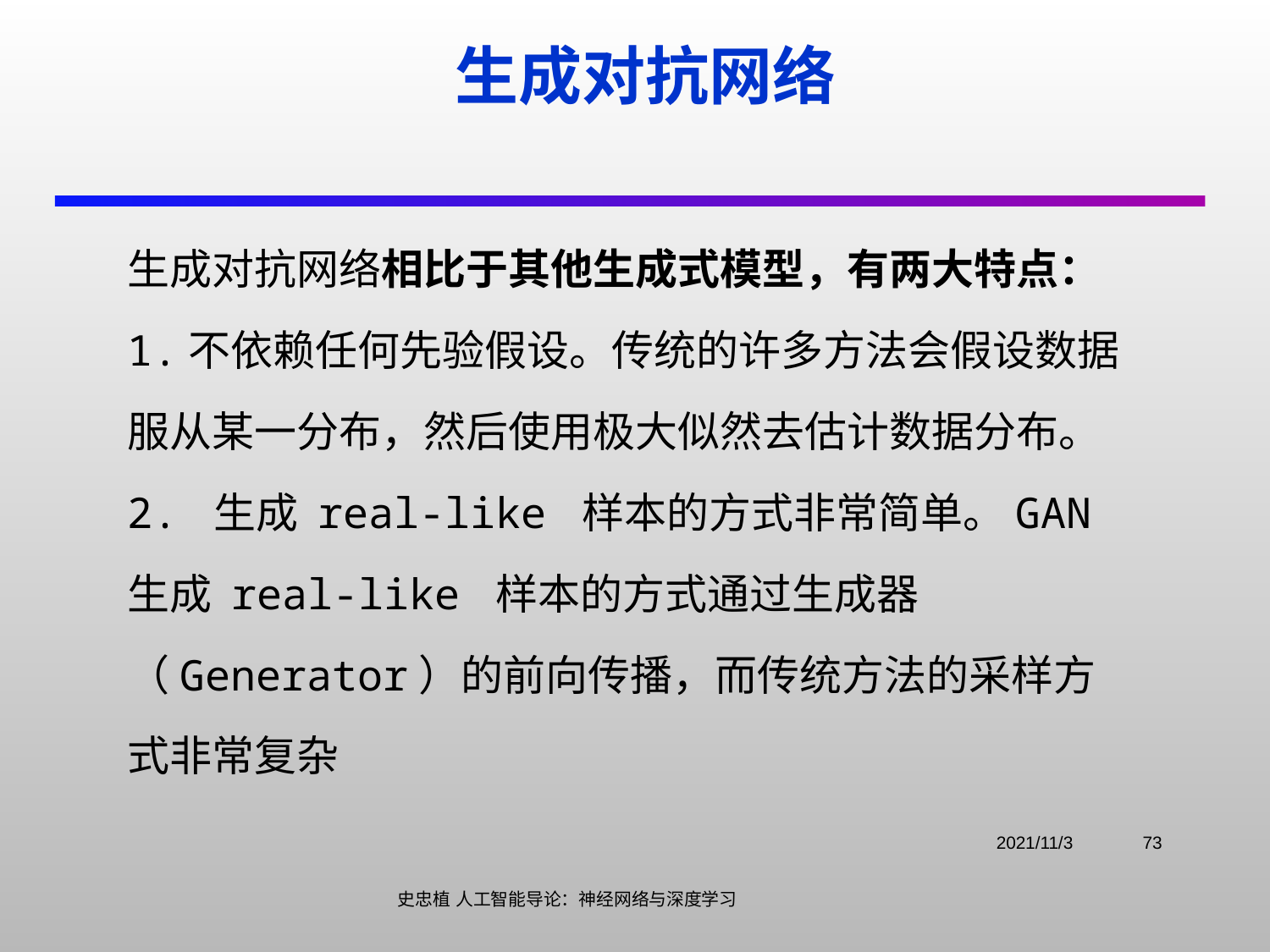

# 生成对抗网络
生成对抗网络相比于其他生成式模型，有两大特点：
1.不依赖任何先验假设。传统的许多方法会假设数据服从某一分布，然后使用极大似然去估计数据分布。
2. 生成 real-like 样本的方式非常简单。GAN 生成 real-like 样本的方式通过生成器（Generator）的前向传播，而传统方法的采样方式非常复杂
2021/11/3
73
史忠植 人工智能导论：神经网络与深度学习